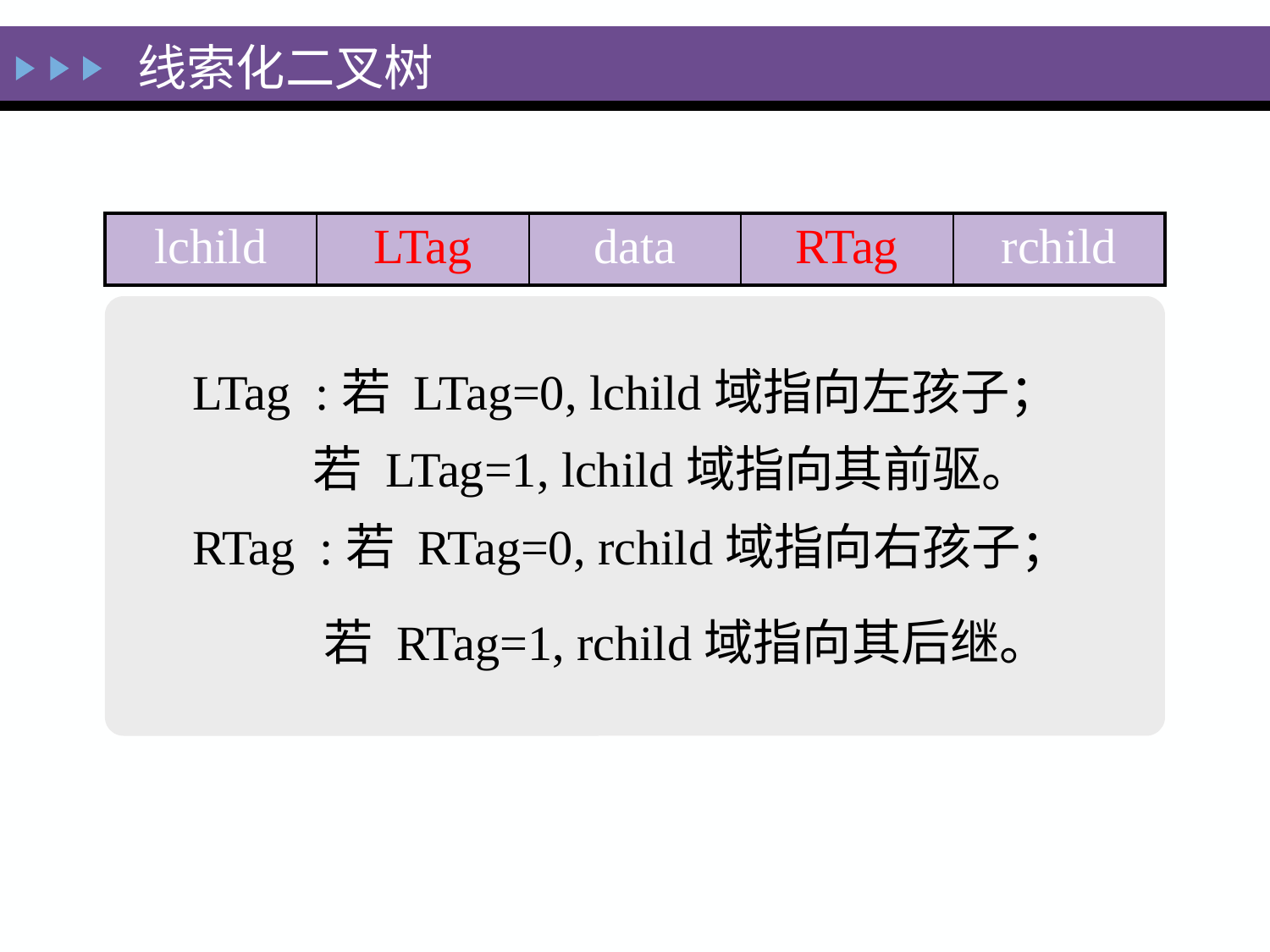

线索化二叉树
| lchild | LTag | data | RTag | rchild |
| --- | --- | --- | --- | --- |

LTag  :若 LTag=0, lchild域指向左孩子；
           若 LTag=1, lchild域指向其前驱。
RTag  :若 RTag=0, rchild域指向右孩子；
            若 RTag=1, rchild域指向其后继。